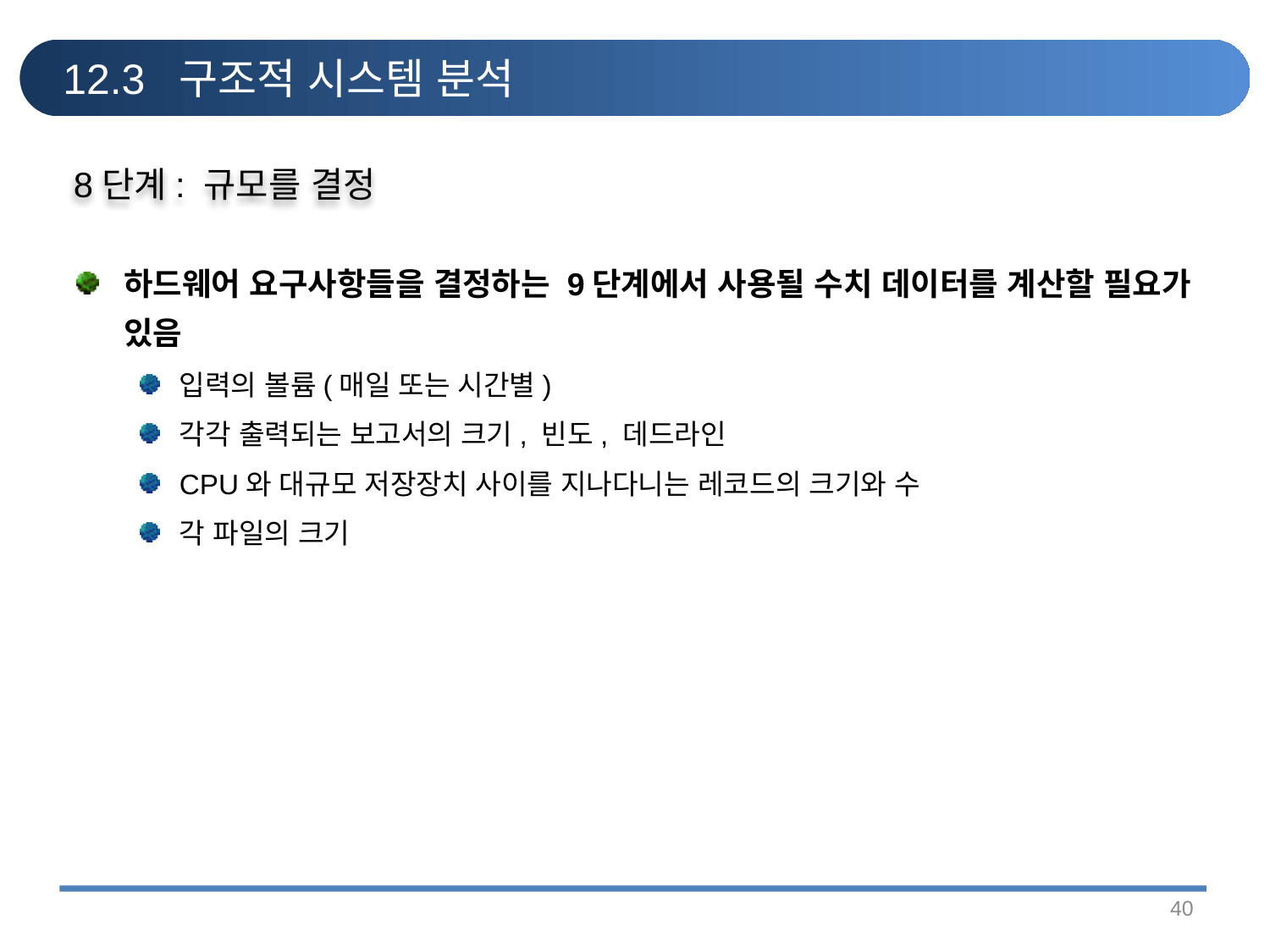

# 12.3  구조적 시스템 분석
8단계: 규모를 결정
하드웨어 요구사항들을 결정하는 9단계에서 사용될 수치 데이터를 계산할 필요가 있음
입력의 볼륨(매일 또는 시간별)
각각 출력되는 보고서의 크기, 빈도, 데드라인
CPU와 대규모 저장장치 사이를 지나다니는 레코드의 크기와 수
각 파일의 크기
40